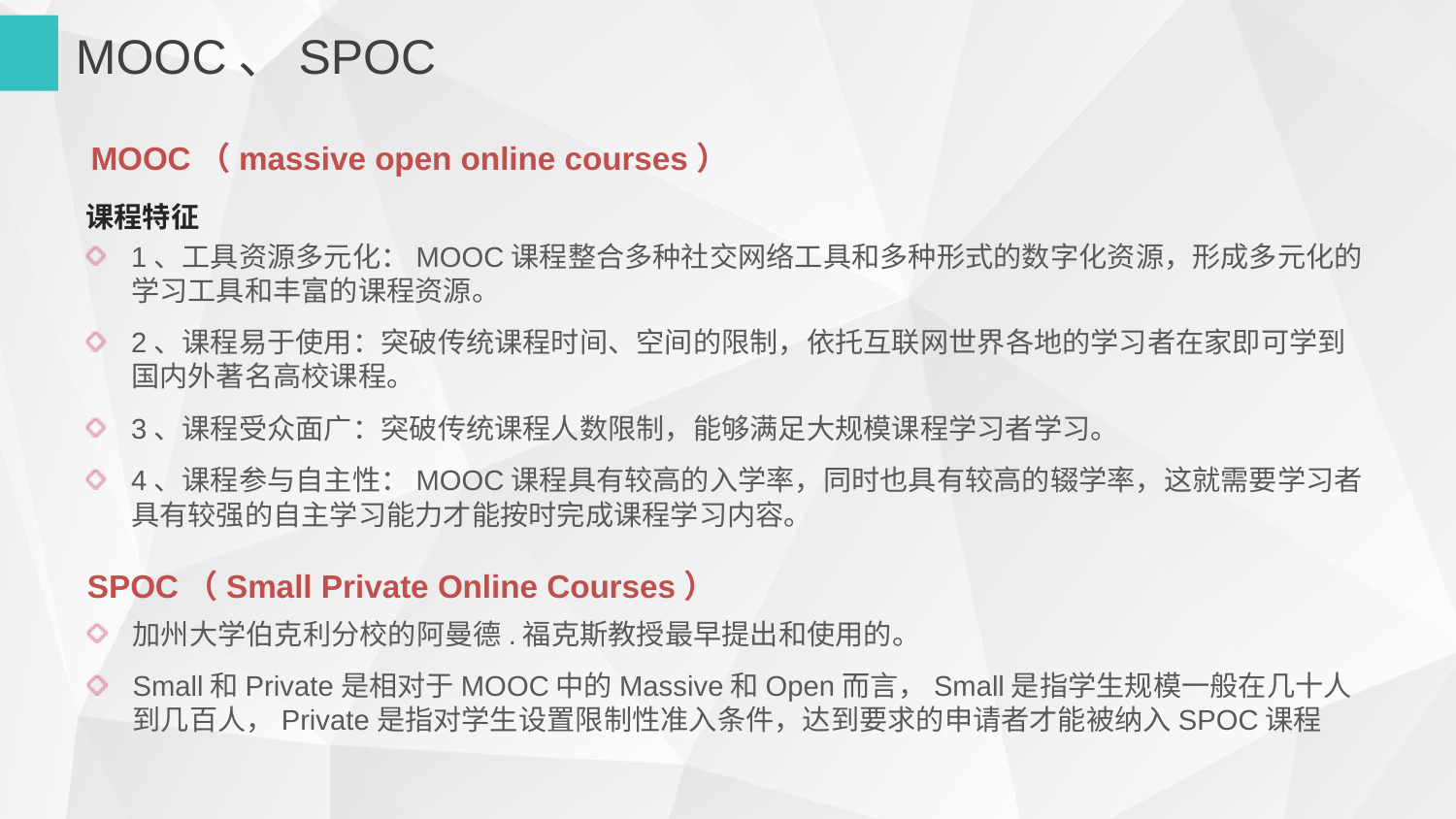

MOOC、SPOC
MOOC（massive open online courses）
课程特征
1、工具资源多元化：MOOC课程整合多种社交网络工具和多种形式的数字化资源，形成多元化的学习工具和丰富的课程资源。
2、课程易于使用：突破传统课程时间、空间的限制，依托互联网世界各地的学习者在家即可学到国内外著名高校课程。
3、课程受众面广：突破传统课程人数限制，能够满足大规模课程学习者学习。
4、课程参与自主性：MOOC课程具有较高的入学率，同时也具有较高的辍学率，这就需要学习者具有较强的自主学习能力才能按时完成课程学习内容。
SPOC（Small Private Online Courses）
加州大学伯克利分校的阿曼德.福克斯教授最早提出和使用的。
Small和Private是相对于MOOC中的Massive和Open而言，Small是指学生规模一般在几十人到几百人，Private是指对学生设置限制性准入条件，达到要求的申请者才能被纳入SPOC课程